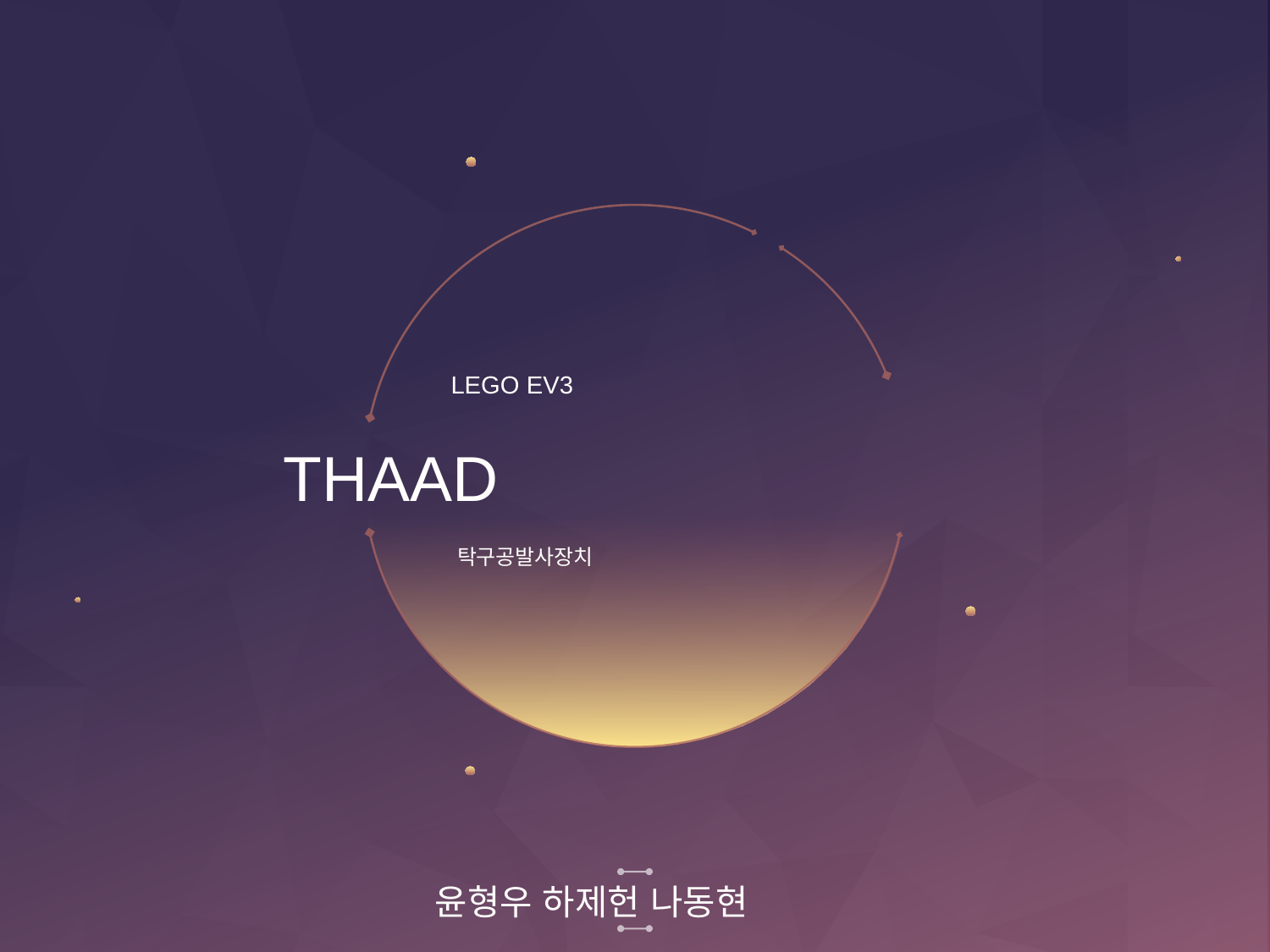

LEGO EV3
# THAAD
탁구공발사장치
윤형우 하제헌 나동현